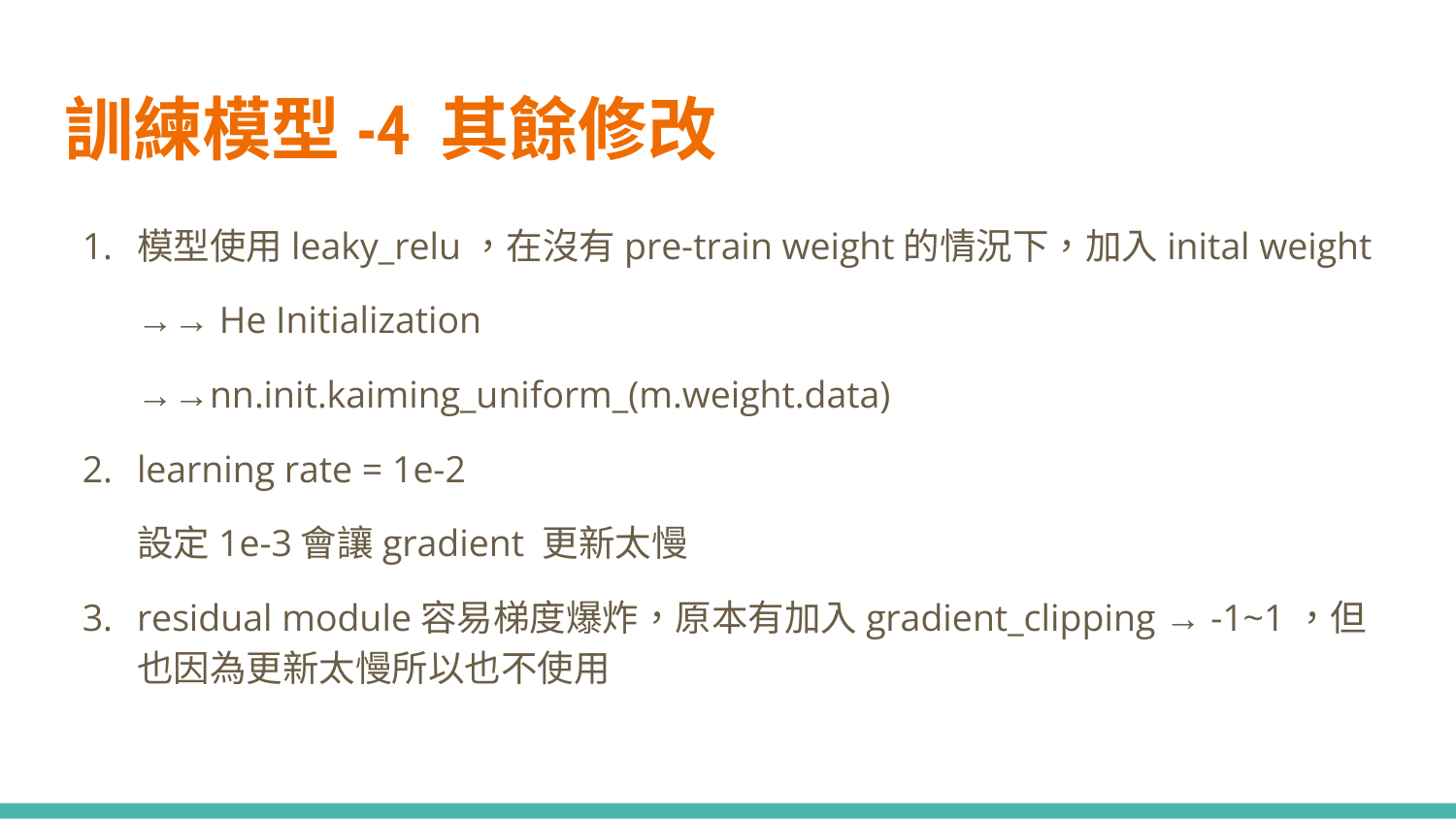

# 訓練模型-4 其餘修改
模型使用leaky_relu，在沒有pre-train weight的情況下，加入inital weight
→→ He Initialization
→→nn.init.kaiming_uniform_(m.weight.data)
learning rate = 1e-2
設定1e-3會讓gradient 更新太慢
residual module容易梯度爆炸，原本有加入gradient_clipping → -1~1，但也因為更新太慢所以也不使用